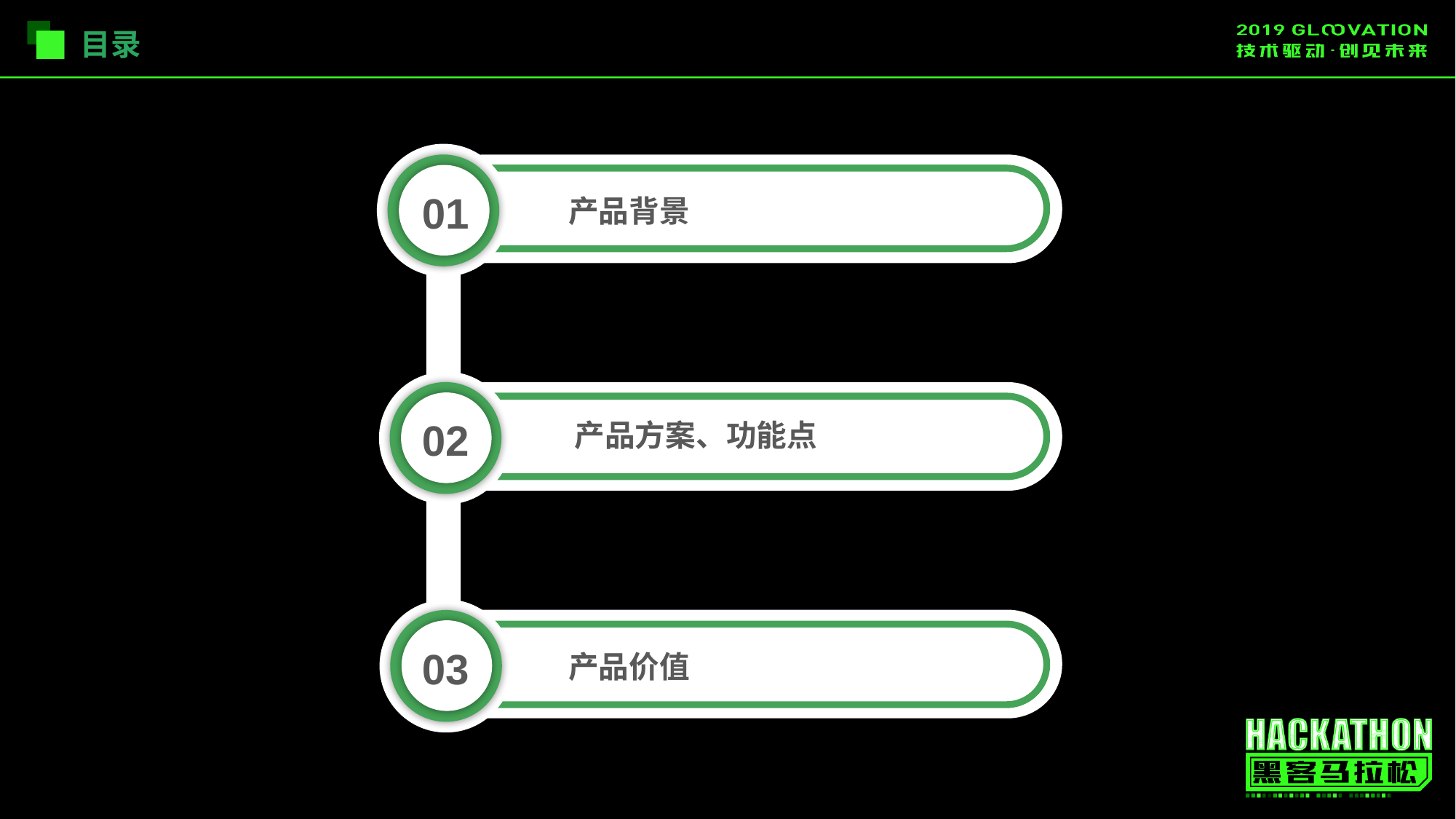

目录

01
产品背景

02
产品方案、功能点

03
产品价值